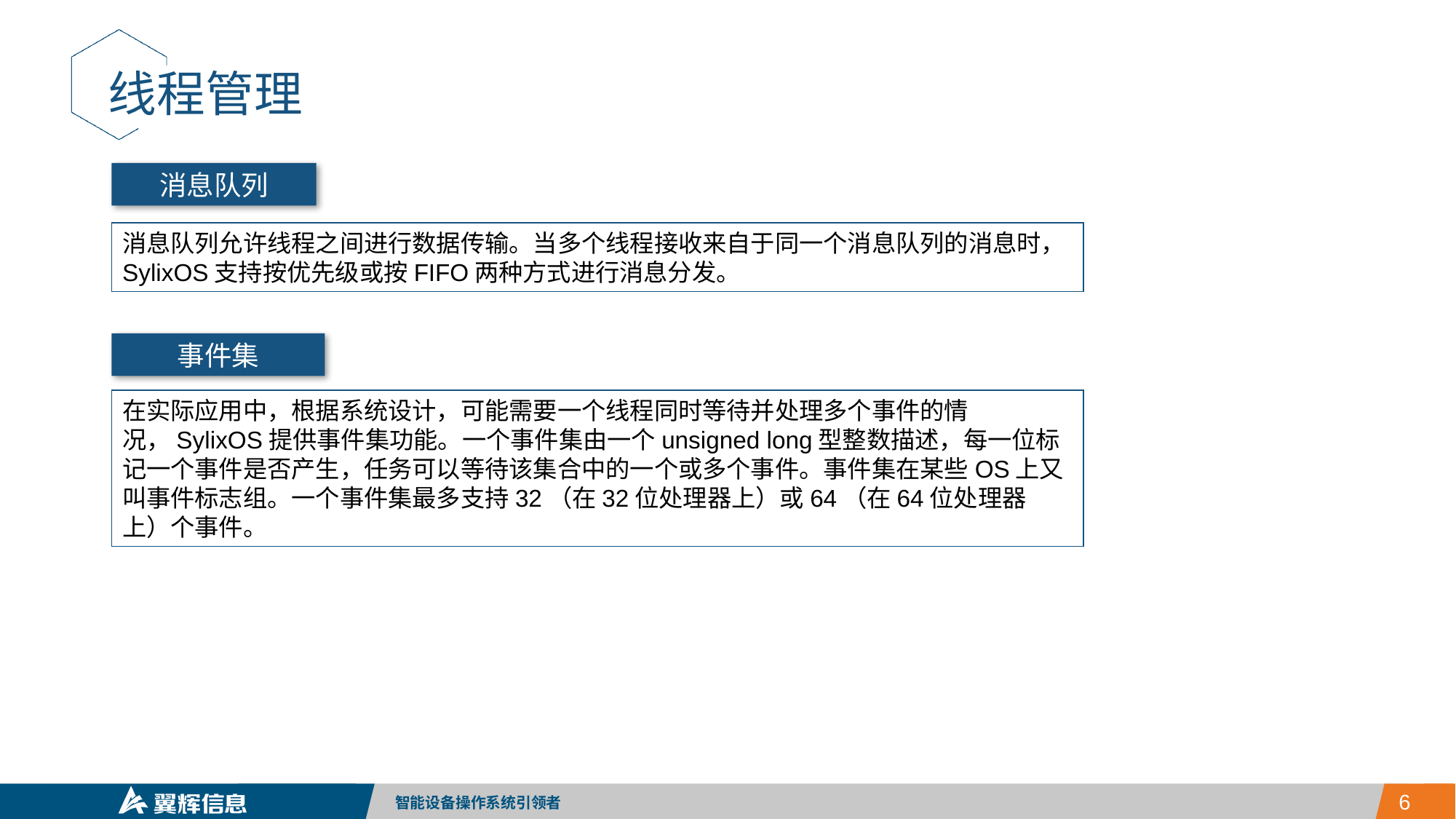

线程管理
消息队列
消息队列允许线程之间进行数据传输。当多个线程接收来自于同一个消息队列的消息时，SylixOS支持按优先级或按FIFO两种方式进行消息分发。
事件集
在实际应用中，根据系统设计，可能需要一个线程同时等待并处理多个事件的情况，SylixOS提供事件集功能。一个事件集由一个unsigned long型整数描述，每一位标记一个事件是否产生，任务可以等待该集合中的一个或多个事件。事件集在某些OS上又叫事件标志组。一个事件集最多支持32（在32位处理器上）或64（在64位处理器上）个事件。